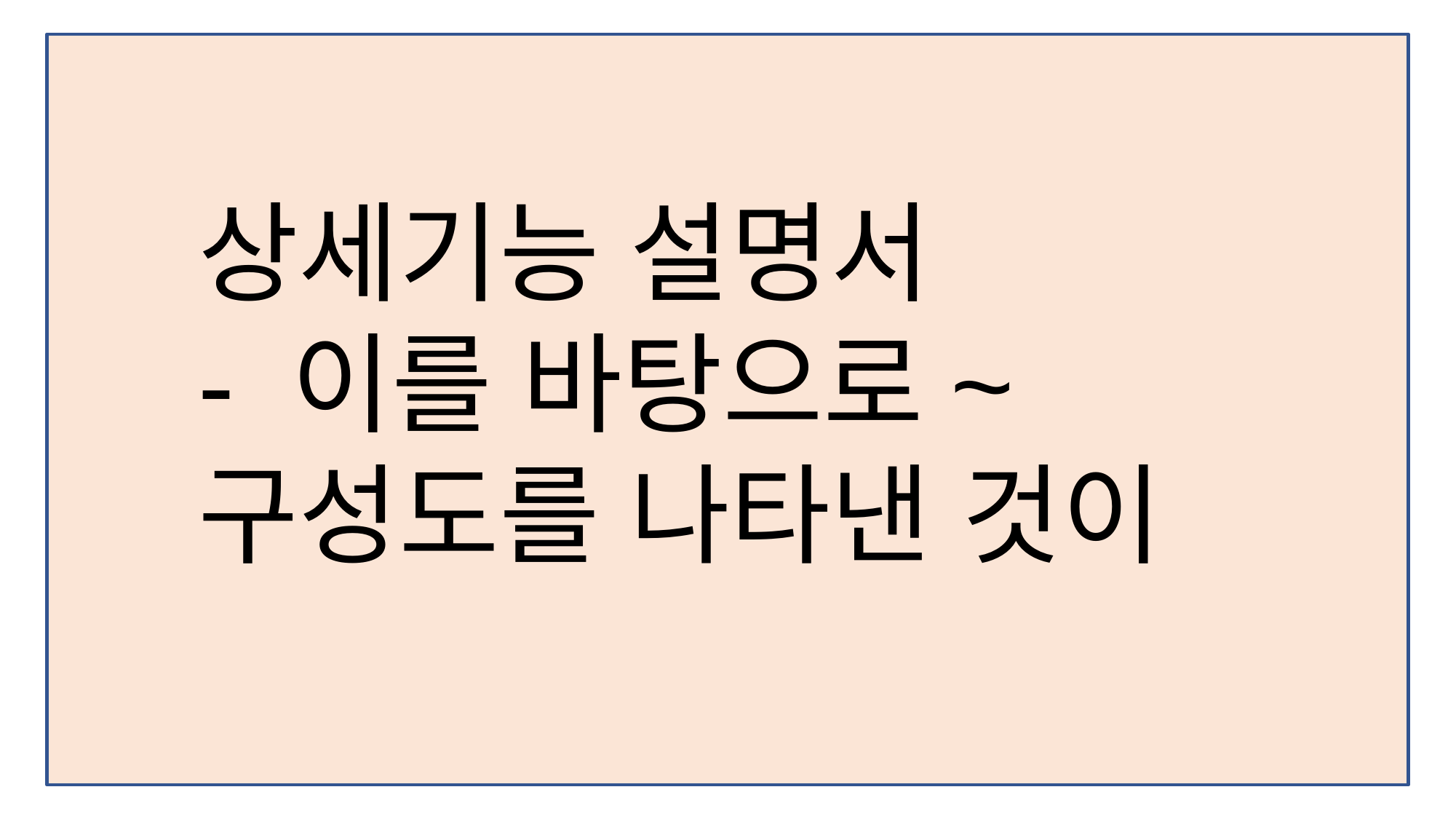

상세기능 설명서
- 이를 바탕으로~ 구성도를 나타낸 것이